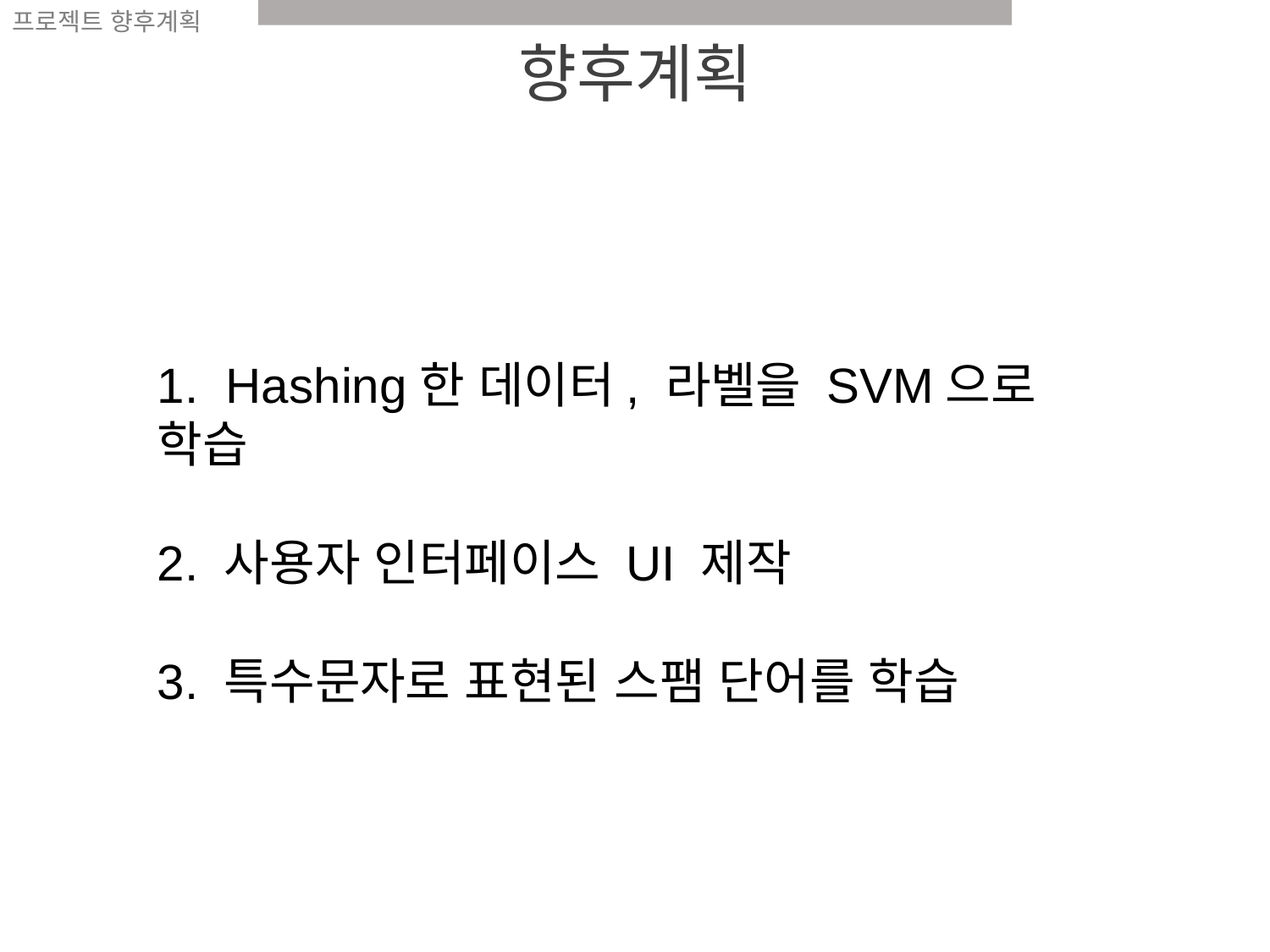

프로젝트 향후계획

# 향후계획
1.  Hashing한 데이터, 라벨을 SVM으로 학습

2. 사용자 인터페이스 UI 제작

3. 특수문자로 표현된 스팸 단어를 학습